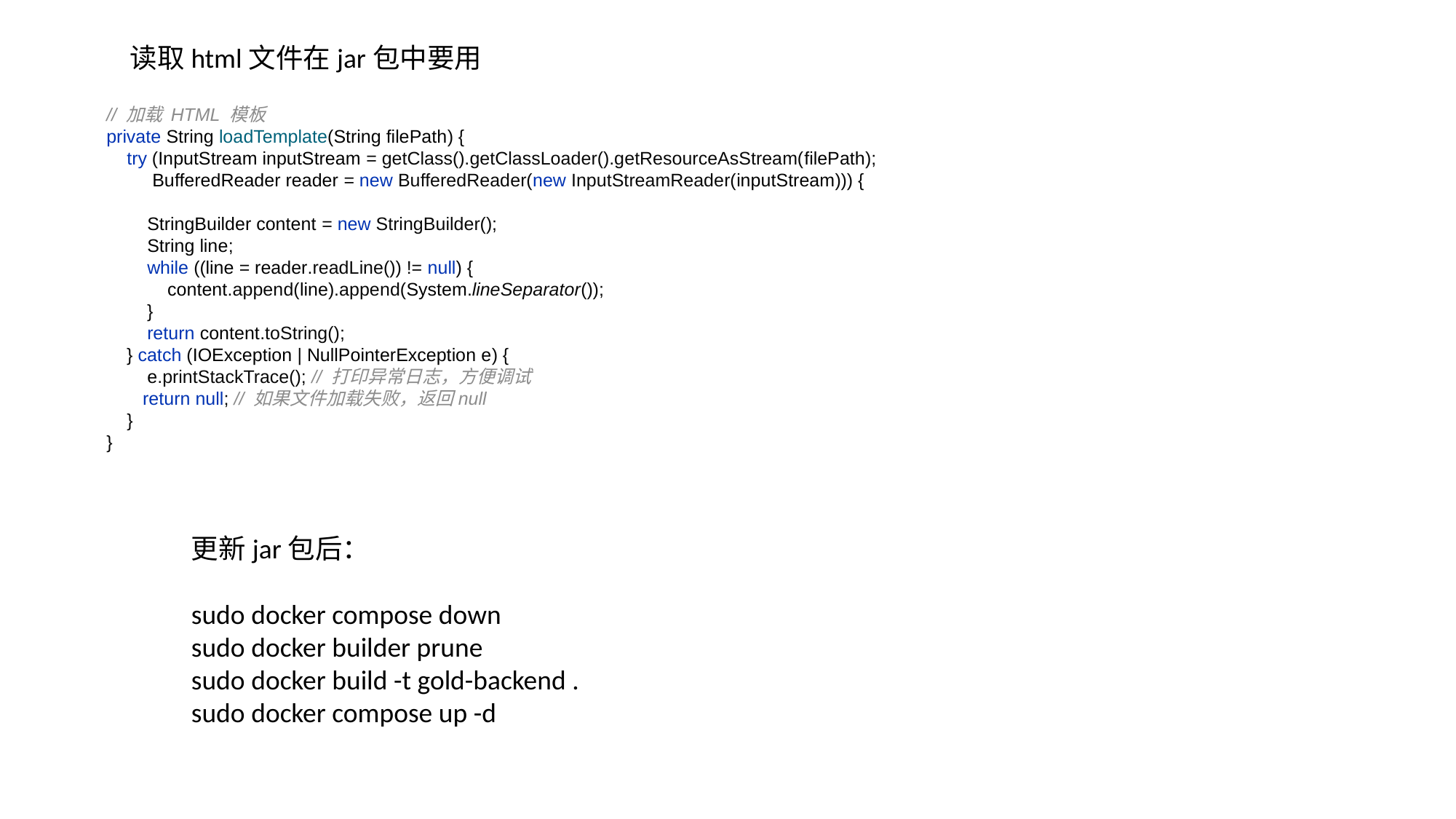

读取html文件在jar包中要用
// 加载 HTML 模板
private String loadTemplate(String filePath) {
    try (InputStream inputStream = getClass().getClassLoader().getResourceAsStream(filePath);
         BufferedReader reader = new BufferedReader(new InputStreamReader(inputStream))) {
        StringBuilder content = new StringBuilder();
        String line;
        while ((line = reader.readLine()) != null) {
            content.append(line).append(System.lineSeparator());
        }
        return content.toString();
    } catch (IOException | NullPointerException e) {
        e.printStackTrace(); // 打印异常日志，方便调试
        return null; // 如果文件加载失败，返回null
    }
}
更新jar包后：

sudo docker compose down
sudo docker builder prune
sudo docker build -t gold-backend .
sudo docker compose up -d